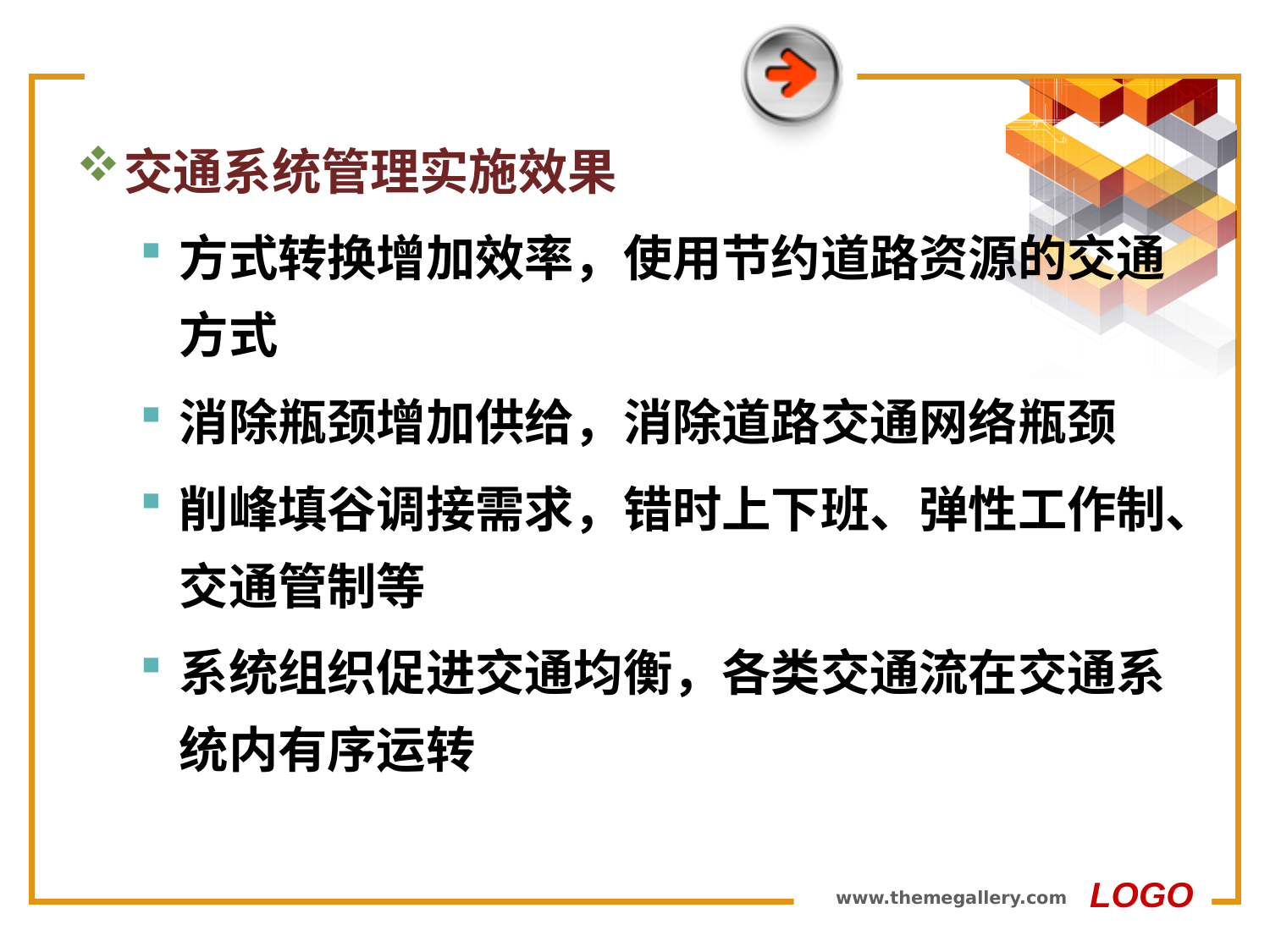

#
交通系统管理实施效果
方式转换增加效率，使用节约道路资源的交通方式
消除瓶颈增加供给，消除道路交通网络瓶颈
削峰填谷调接需求，错时上下班、弹性工作制、交通管制等
系统组织促进交通均衡，各类交通流在交通系统内有序运转

LOGO
www.themegallery.com